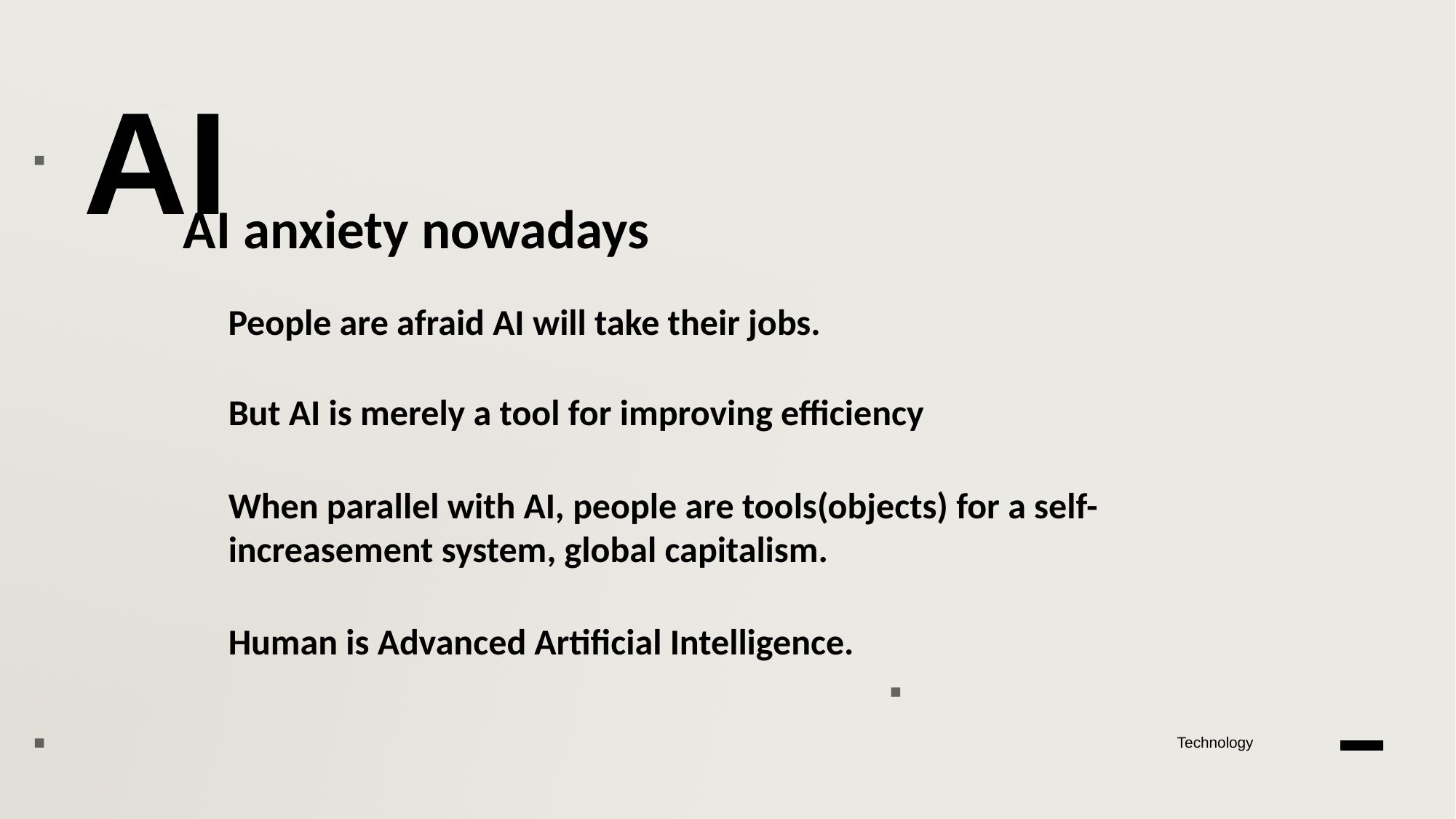

AI
rhodeskesi

AI anxiety nowadays
People are afraid AI will take their jobs.
本页建议使用：带图介绍内容
图片设置为 效果-三维旋转-透视-右透视
可以修改右侧文字 介绍
英文字体：Novecento wide
中文字体：思源黑体
But AI is merely a tool for improving efficiency
When parallel with AI, people are tools(objects) for a self-increasement system, global capitalism.
Human is Advanced Artificial Intelligence.

Technology